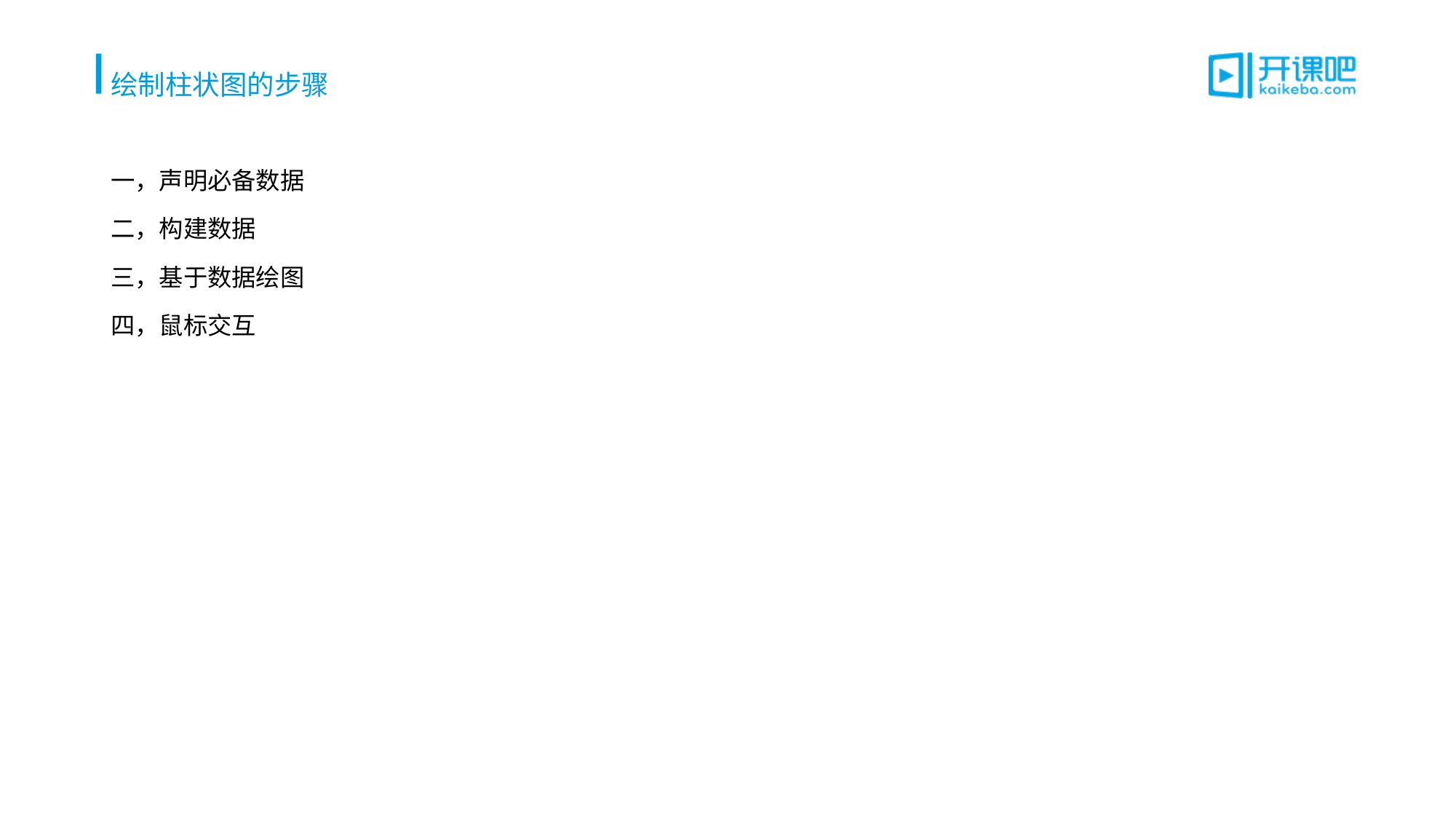

# 绘制柱状图的步骤
一，声明必备数据
二，构建数据
三，基于数据绘图
四，鼠标交互